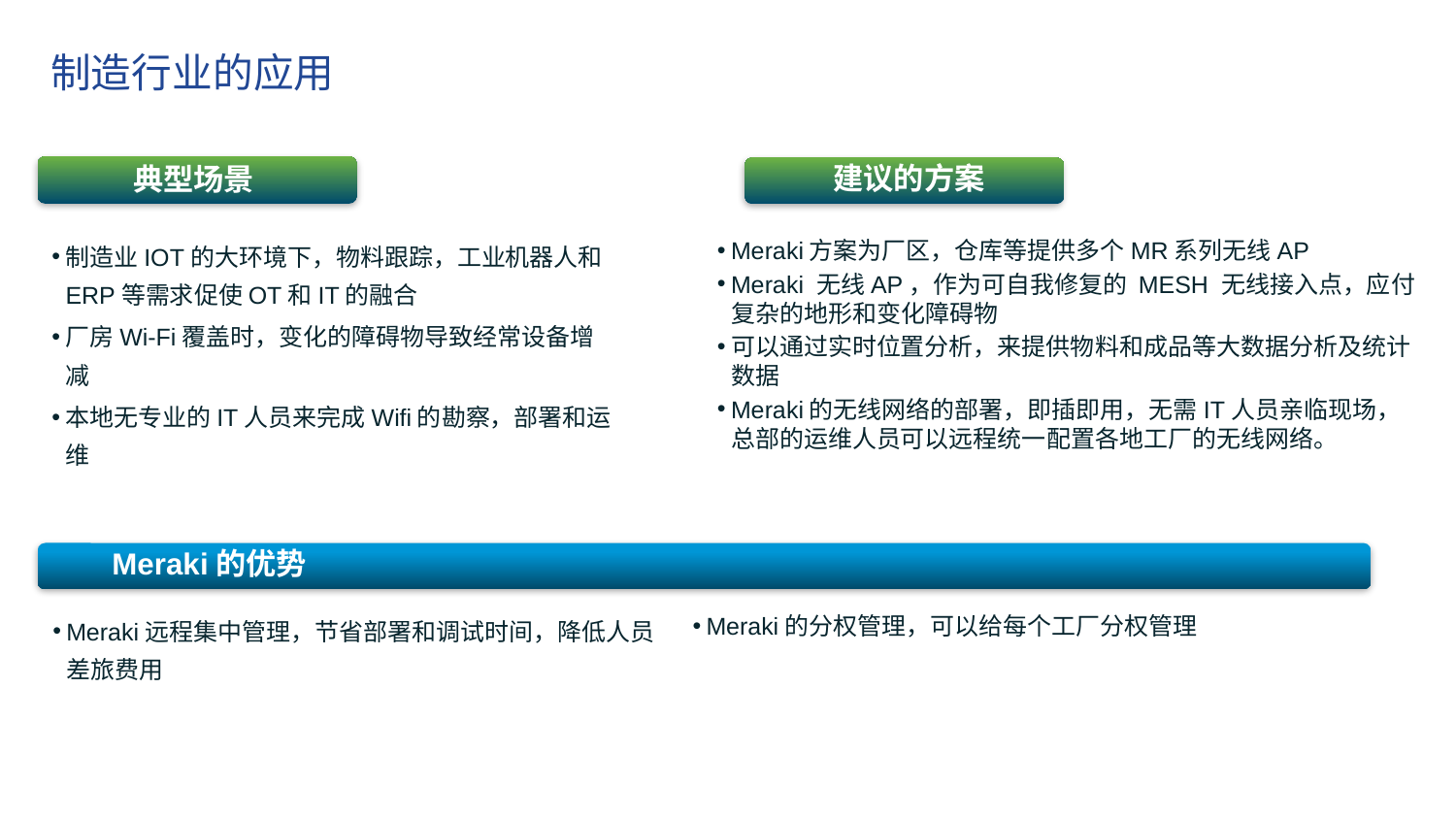

制造行业的应用
典型场景

建议的方案
思科团队主要成员
制造业IOT的大环境下，物料跟踪，工业机器人和ERP等需求促使OT和IT的融合
厂房Wi-Fi覆盖时，变化的障碍物导致经常设备增减
本地无专业的IT人员来完成Wifi的勘察，部署和运维

Meraki方案为厂区，仓库等提供多个MR系列无线AP
Meraki 无线AP，作为可自我修复的 MESH 无线接入点，应付复杂的地形和变化障碍物
可以通过实时位置分析，来提供物料和成品等大数据分析及统计数据
Meraki的无线网络的部署，即插即用，无需IT人员亲临现场，总部的运维人员可以远程统一配置各地工厂的无线网络。

Meraki的优势
竞争分析
Meraki的分权管理，可以给每个工厂分权管理
Meraki远程集中管理，节省部署和调试时间，降低人员差旅费用